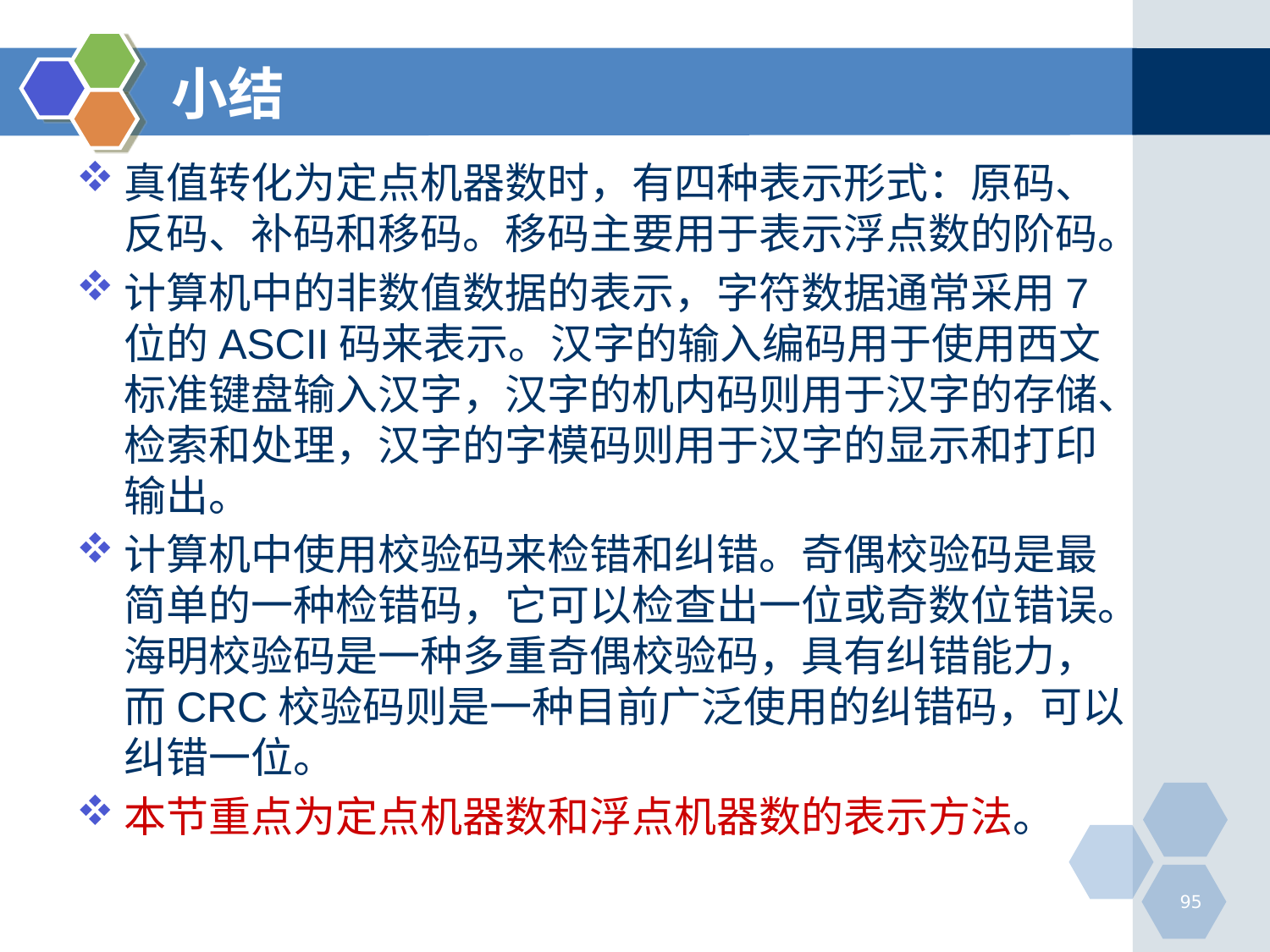

# 小结
真值转化为定点机器数时，有四种表示形式：原码、反码、补码和移码。移码主要用于表示浮点数的阶码。
计算机中的非数值数据的表示，字符数据通常采用7位的ASCII码来表示。汉字的输入编码用于使用西文标准键盘输入汉字，汉字的机内码则用于汉字的存储、检索和处理，汉字的字模码则用于汉字的显示和打印输出。
计算机中使用校验码来检错和纠错。奇偶校验码是最简单的一种检错码，它可以检查出一位或奇数位错误。海明校验码是一种多重奇偶校验码，具有纠错能力，而CRC校验码则是一种目前广泛使用的纠错码，可以纠错一位。
本节重点为定点机器数和浮点机器数的表示方法。
95